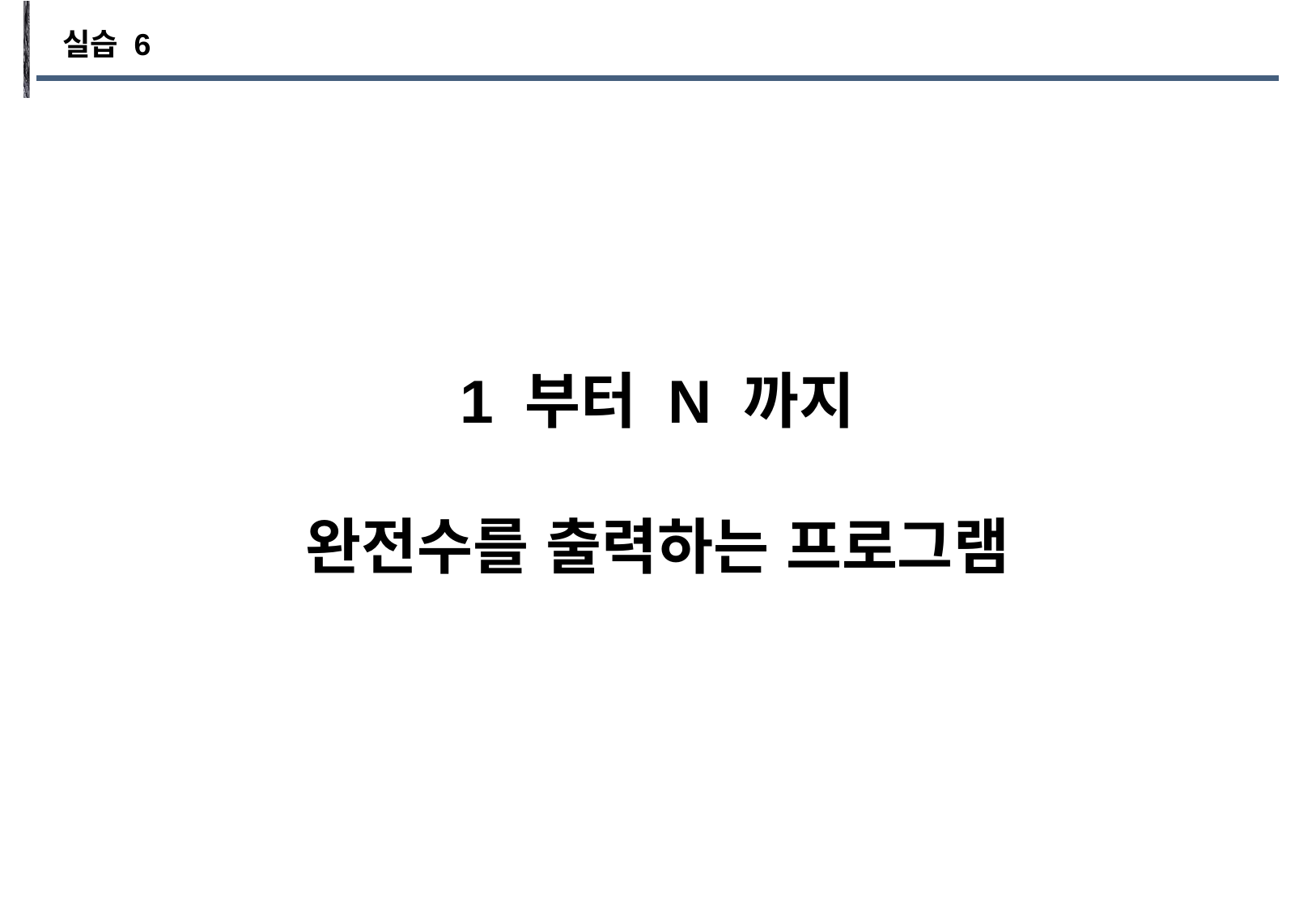

실습 6

1 부터 N 까지

완전수를 출력하는 프로그램